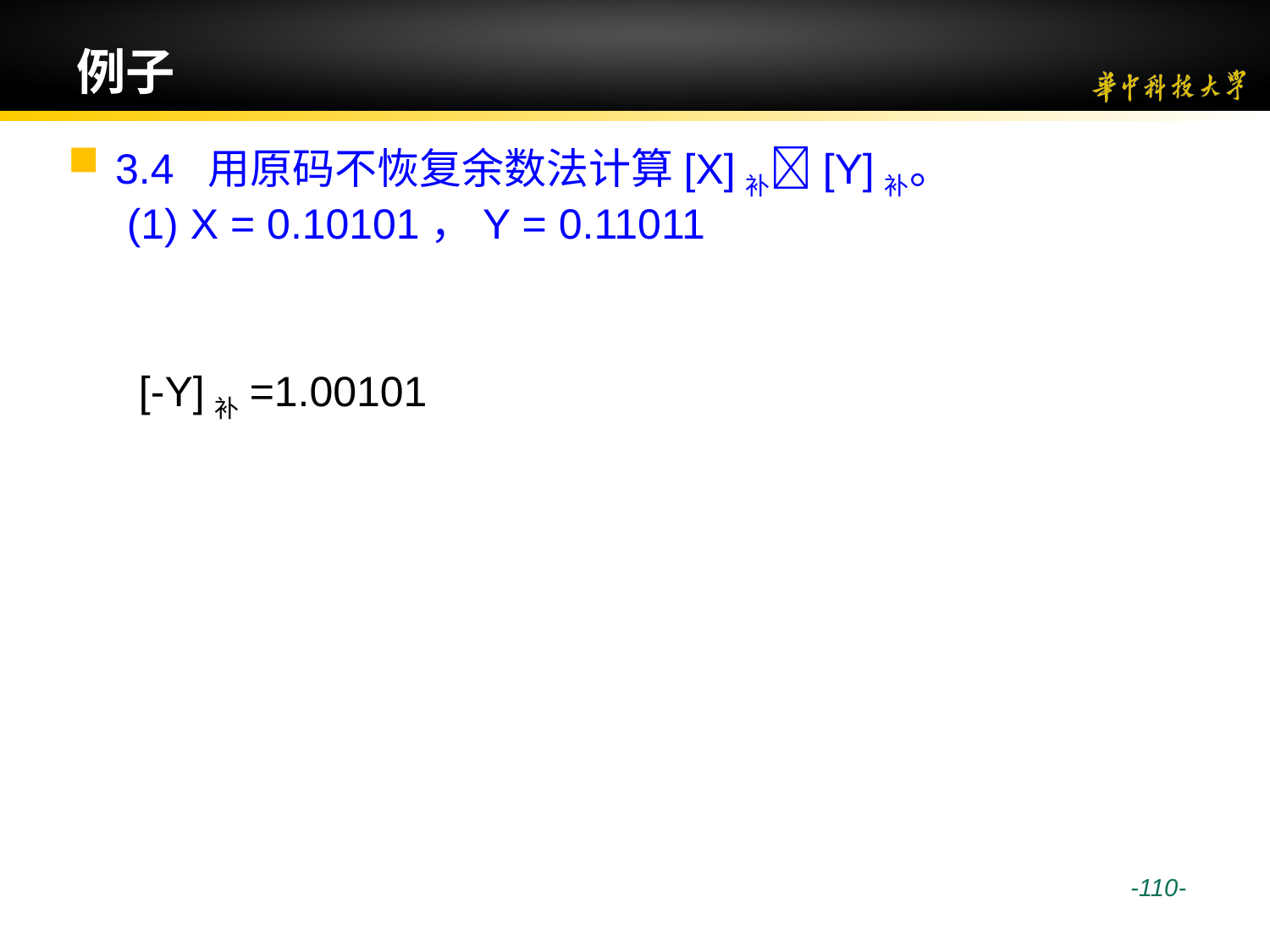

# 例子
3.4  用原码不恢复余数法计算[X]补÷[Y]补。
     (1) X = 0.10101，Y = 0.11011

      [-Y]补=1.00101

 -110-